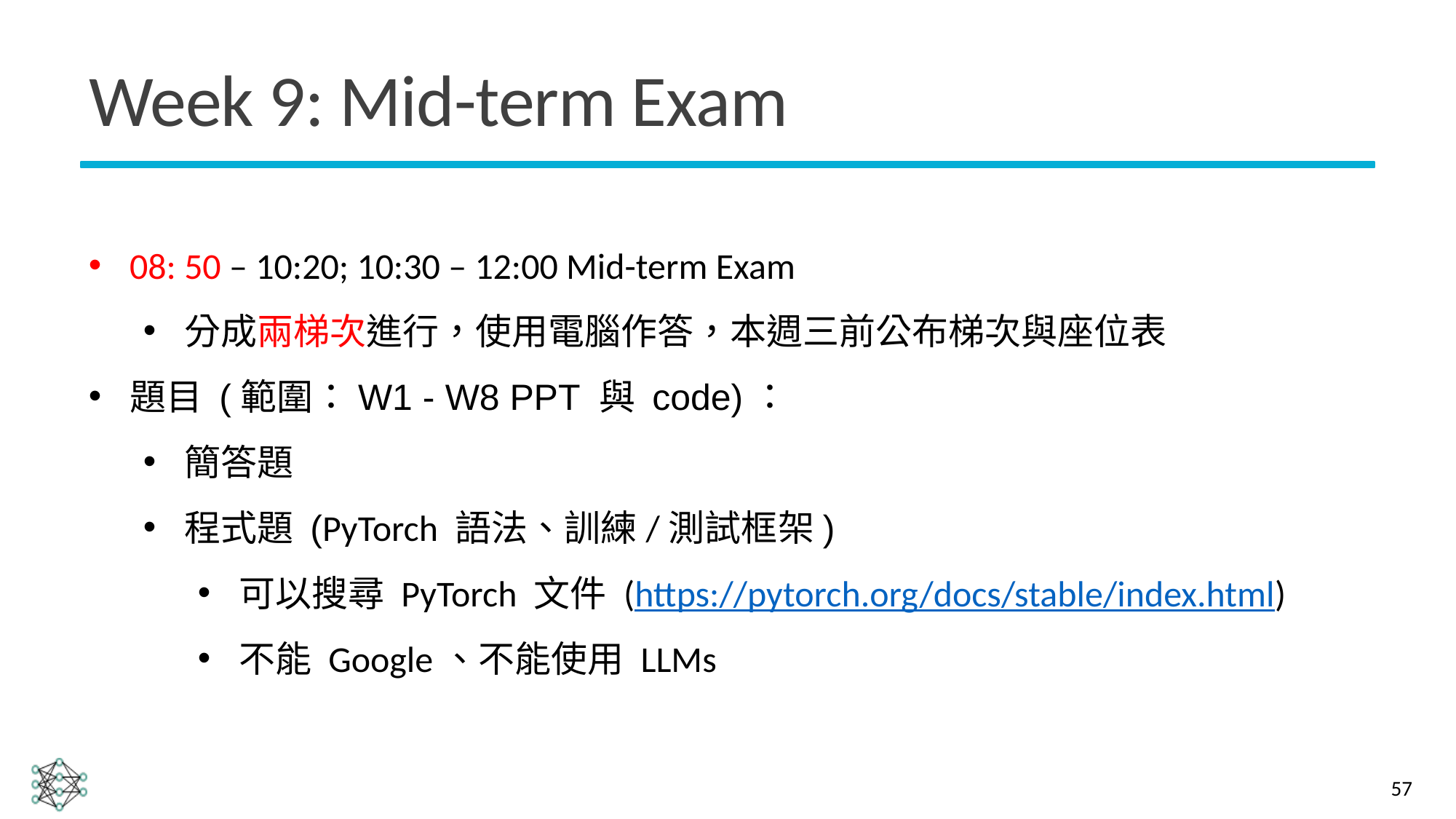

# Week 9: Mid-term Exam
08: 50 – 10:20; 10:30 – 12:00 Mid-term Exam
分成兩梯次進行，使用電腦作答，本週三前公布梯次與座位表
題目 (範圍：W1 - W8 PPT 與 code)：
簡答題
程式題 (PyTorch 語法、訓練/測試框架)
可以搜尋 PyTorch 文件 (https://pytorch.org/docs/stable/index.html)
不能 Google、不能使用 LLMs
57